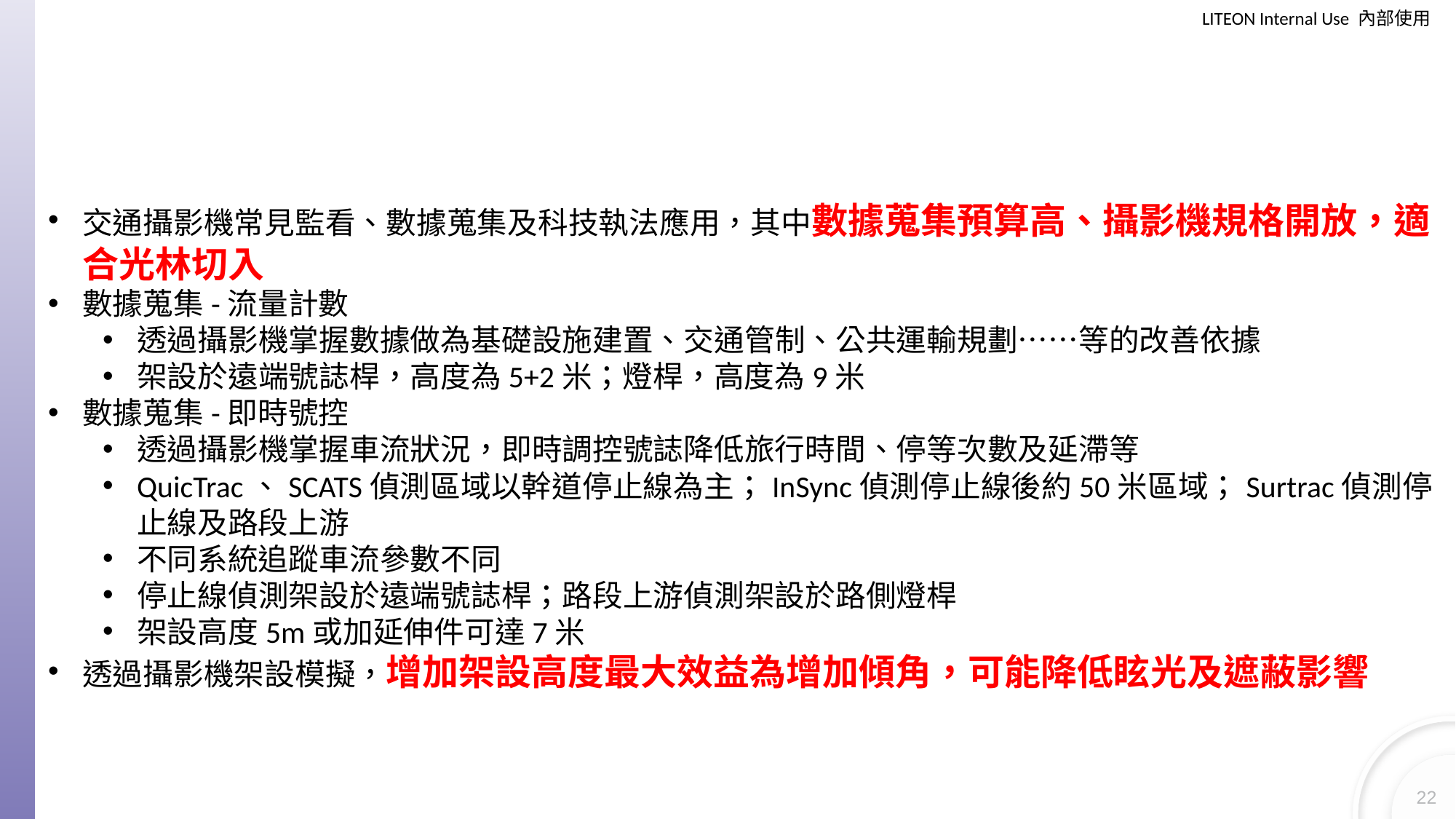

#
交通攝影機常見監看、數據蒐集及科技執法應用，其中數據蒐集預算高、攝影機規格開放，適合光林切入
數據蒐集-流量計數
透過攝影機掌握數據做為基礎設施建置、交通管制、公共運輸規劃……等的改善依據
架設於遠端號誌桿，高度為5+2米；燈桿，高度為9米
數據蒐集-即時號控
透過攝影機掌握車流狀況，即時調控號誌降低旅行時間、停等次數及延滯等
QuicTrac、SCATS偵測區域以幹道停止線為主；InSync偵測停止線後約50米區域；Surtrac偵測停止線及路段上游
不同系統追蹤車流參數不同
停止線偵測架設於遠端號誌桿；路段上游偵測架設於路側燈桿
架設高度5m或加延伸件可達7米
透過攝影機架設模擬，增加架設高度最大效益為增加傾角，可能降低眩光及遮蔽影響
22